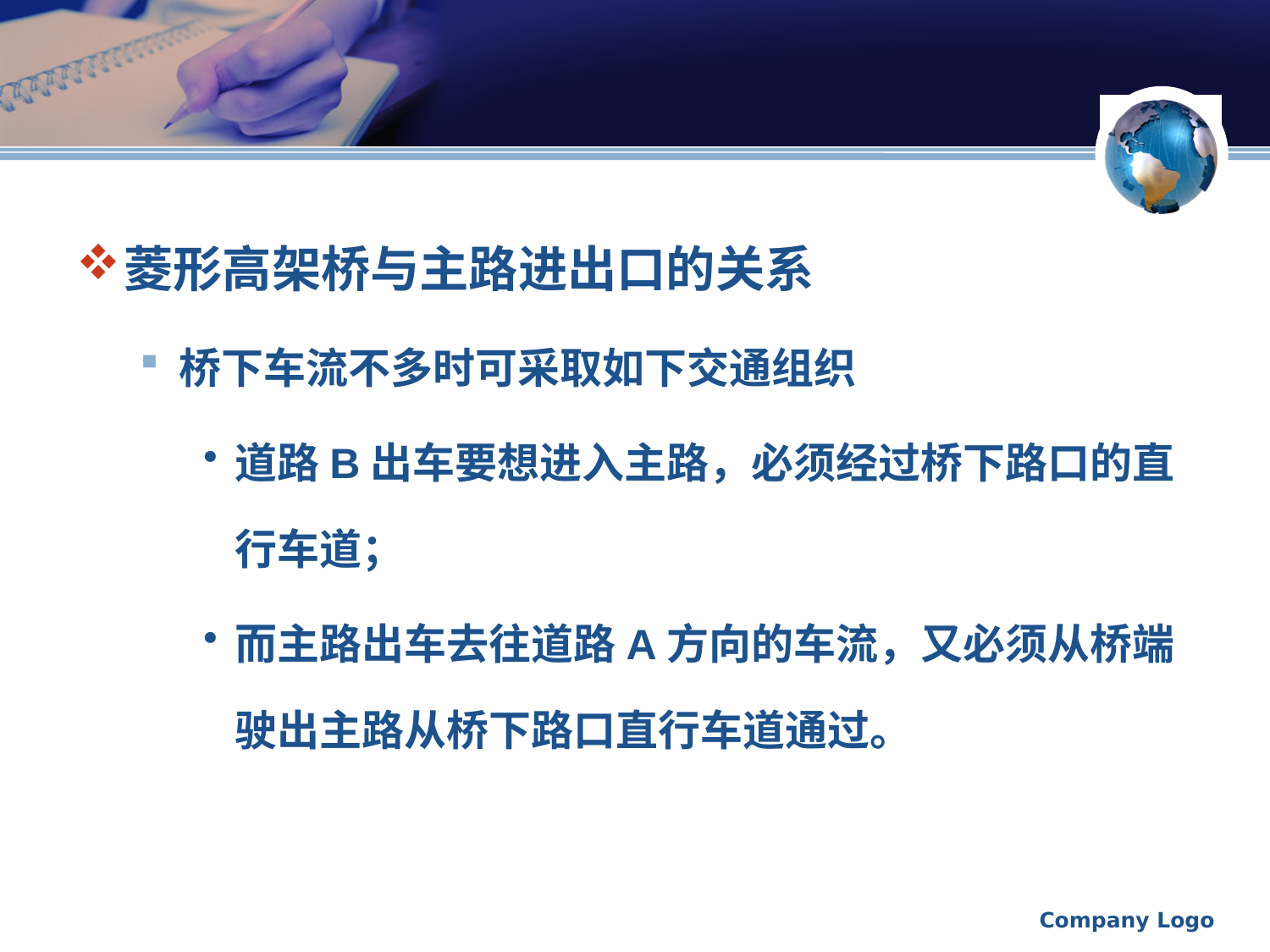

#
菱形高架桥与主路进出口的关系
桥下车流不多时可采取如下交通组织
道路B出车要想进入主路，必须经过桥下路口的直行车道；
而主路出车去往道路A方向的车流，又必须从桥端驶出主路从桥下路口直行车道通过。
Company Logo